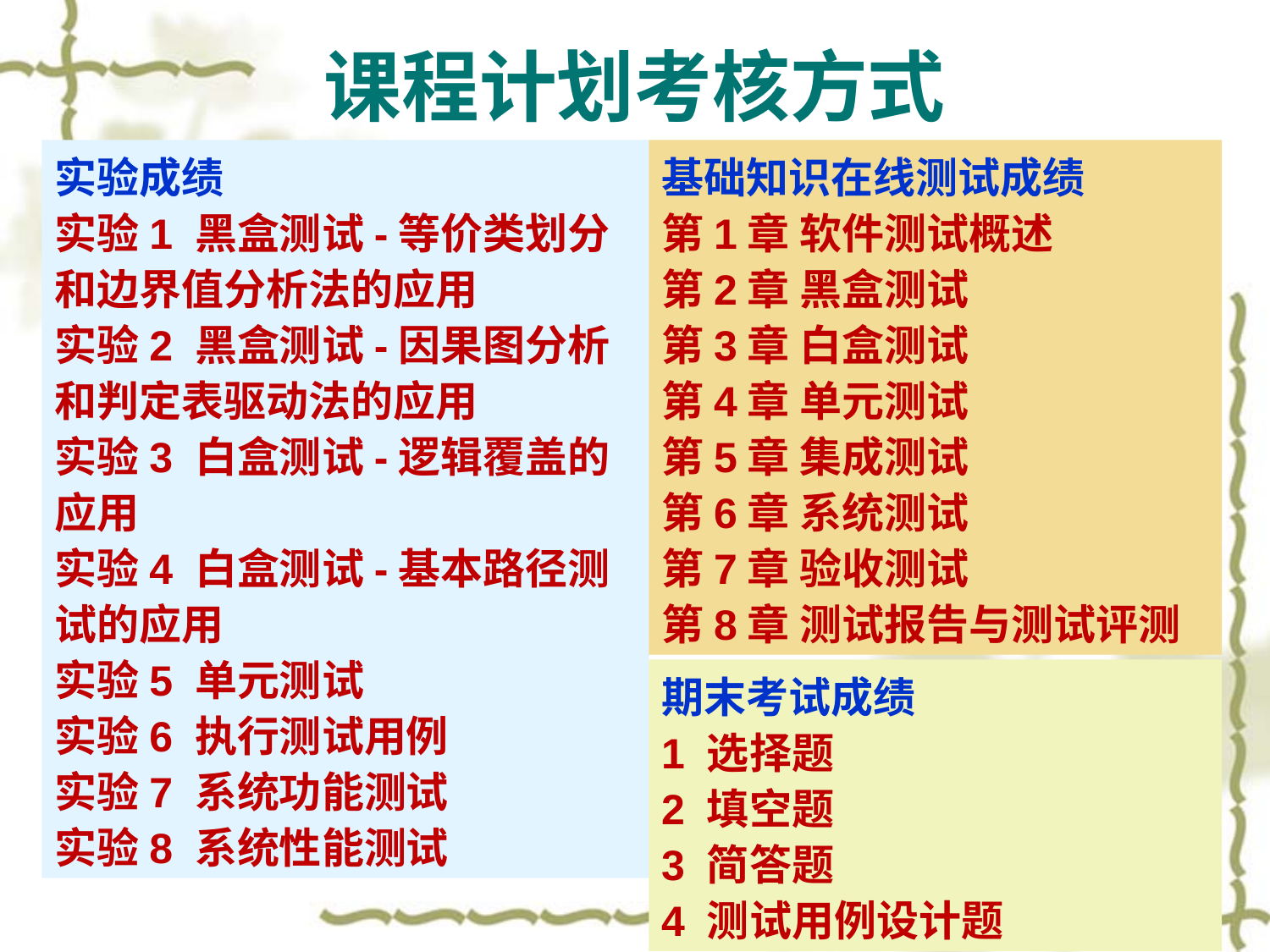

# 课程计划考核方式
实验成绩
实验1 黑盒测试-等价类划分和边界值分析法的应用
实验2 黑盒测试-因果图分析和判定表驱动法的应用
实验3 白盒测试-逻辑覆盖的应用
实验4 白盒测试-基本路径测试的应用
实验5 单元测试
实验6 执行测试用例
实验7 系统功能测试
实验8 系统性能测试
基础知识在线测试成绩
第1章 软件测试概述
第2章 黑盒测试
第3章 白盒测试
第4章 单元测试
第5章 集成测试
第6章 系统测试
第7章 验收测试
第8章 测试报告与测试评测
期末考试成绩
1 选择题
2 填空题
3 简答题
4 测试用例设计题